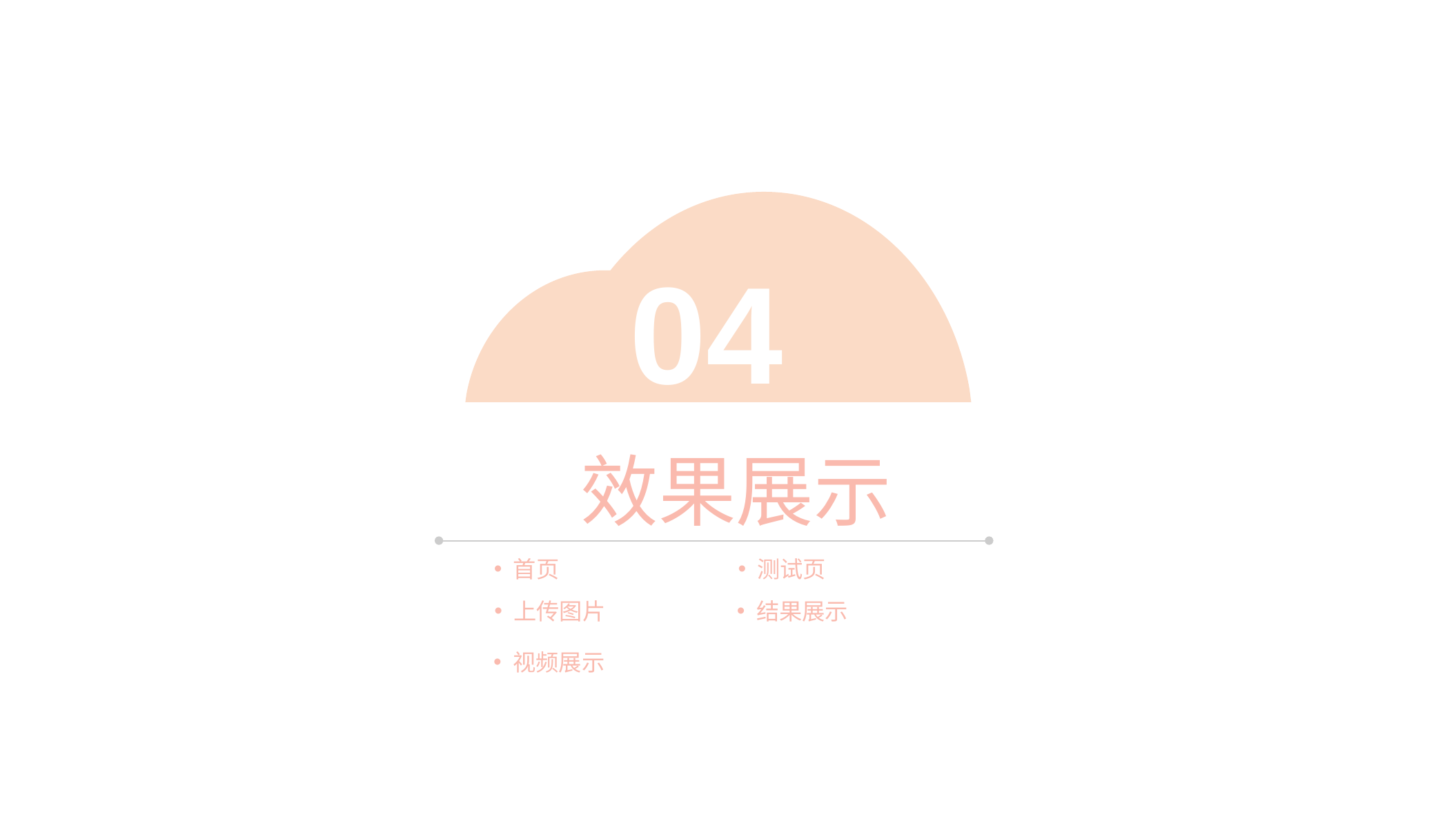

04

效果展示
首页
测试页
上传图片
结果展示
视频展示